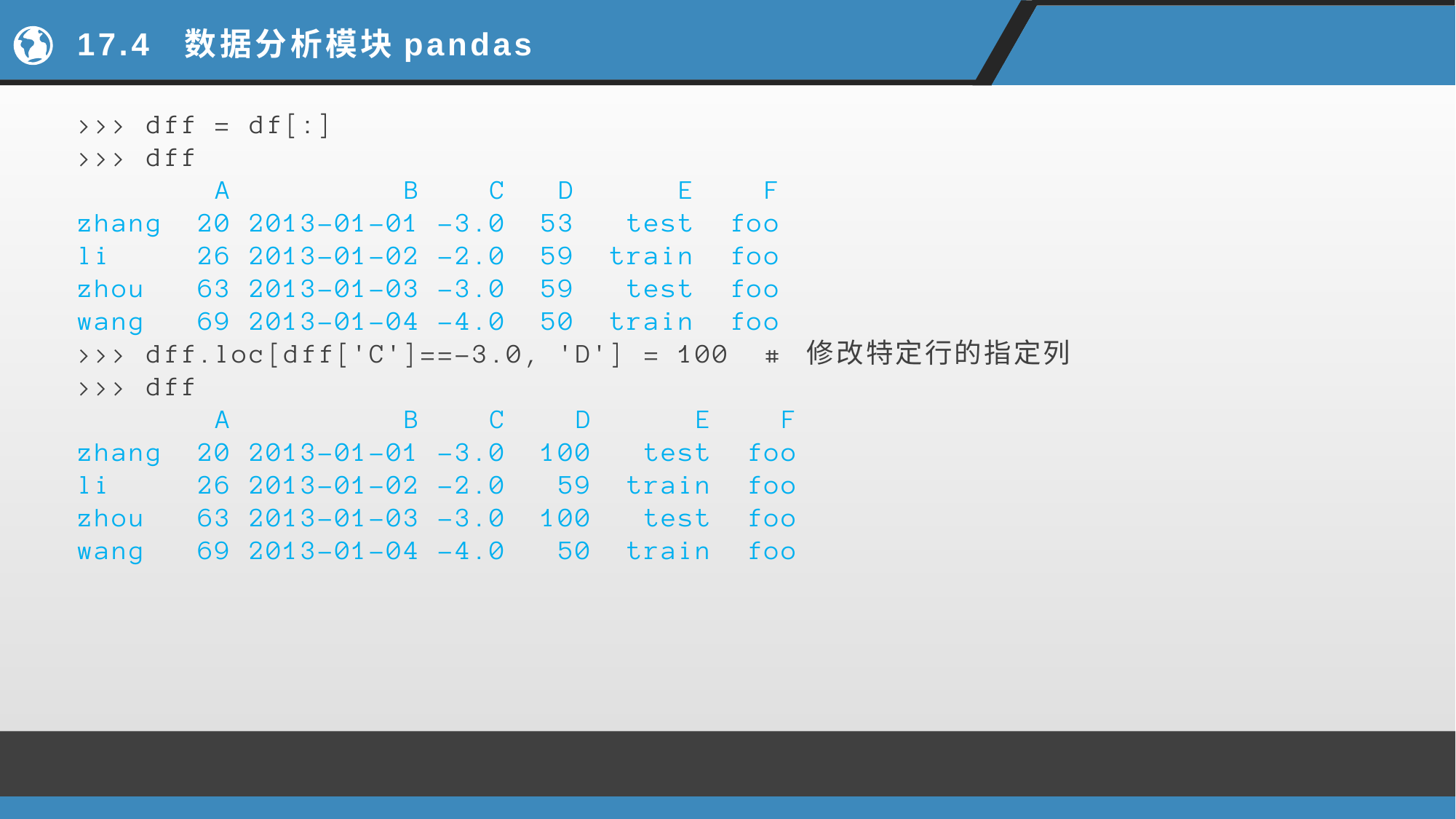

# 17.4  数据分析模块pandas

>>> dff = df[:]
>>> dff
        A          B    C   D      E    F
zhang  20 2013-01-01 -3.0  53   test  foo
li     26 2013-01-02 -2.0  59  train  foo
zhou   63 2013-01-03 -3.0  59   test  foo
wang   69 2013-01-04 -4.0  50  train  foo
>>> dff.loc[dff['C']==-3.0, 'D'] = 100  # 修改特定行的指定列
>>> dff
        A          B    C    D      E    F
zhang  20 2013-01-01 -3.0  100   test  foo
li     26 2013-01-02 -2.0   59  train  foo
zhou   63 2013-01-03 -3.0  100   test  foo
wang   69 2013-01-04 -4.0   50  train  foo